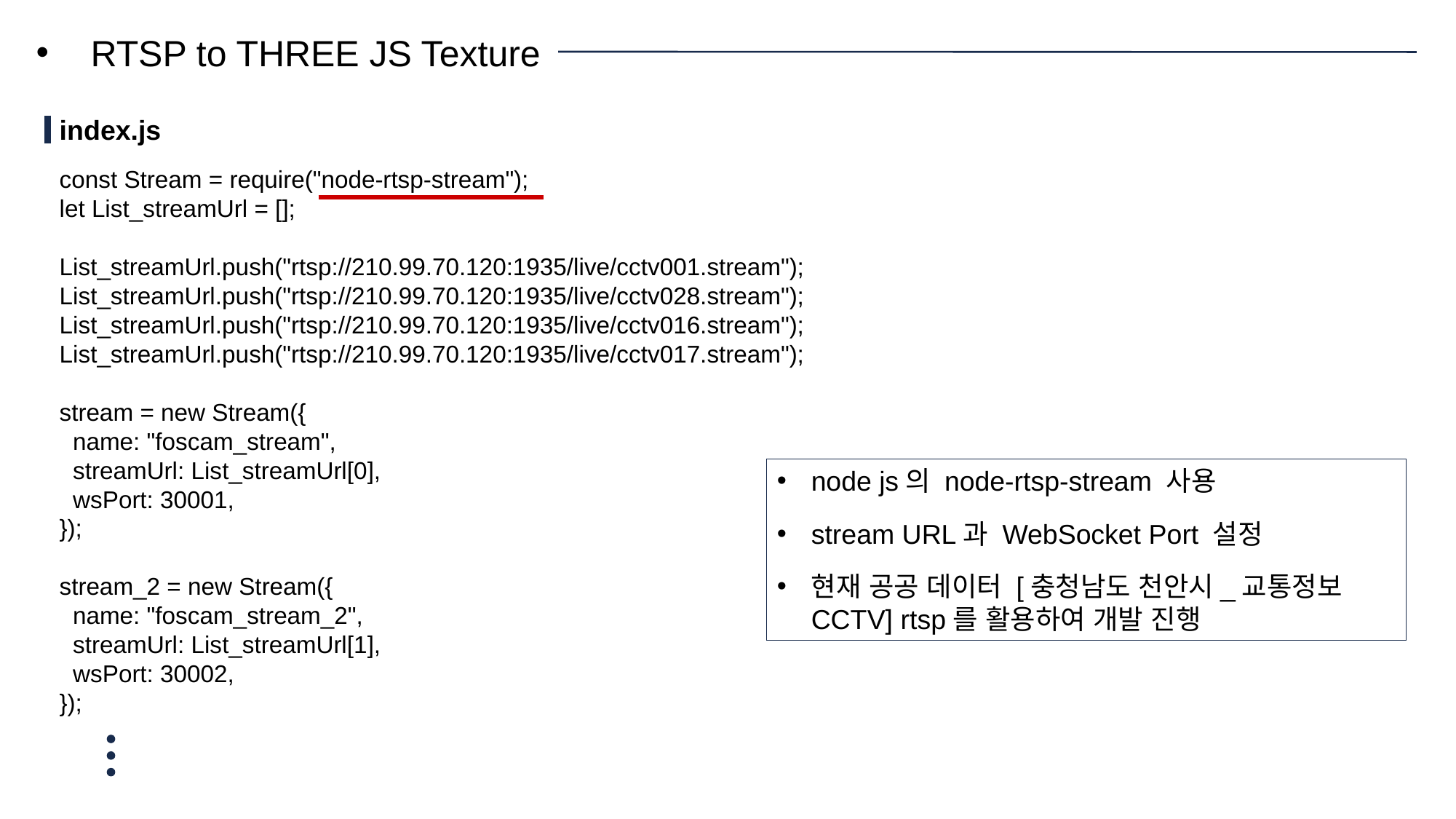

RTSP to THREE JS Texture
index.js
const Stream = require("node-rtsp-stream");
let List_streamUrl = [];

List_streamUrl.push("rtsp://210.99.70.120:1935/live/cctv001.stream");
List_streamUrl.push("rtsp://210.99.70.120:1935/live/cctv028.stream");
List_streamUrl.push("rtsp://210.99.70.120:1935/live/cctv016.stream");
List_streamUrl.push("rtsp://210.99.70.120:1935/live/cctv017.stream");

stream = new Stream({
  name: "foscam_stream",
  streamUrl: List_streamUrl[0],
  wsPort: 30001,
});

stream_2 = new Stream({
  name: "foscam_stream_2",
  streamUrl: List_streamUrl[1],
  wsPort: 30002,
});
node js의 node-rtsp-stream 사용

stream URL과 WebSocket Port 설정

현재 공공 데이터 [충청남도 천안시_교통정보 CCTV] rtsp를 활용하여 개발 진행